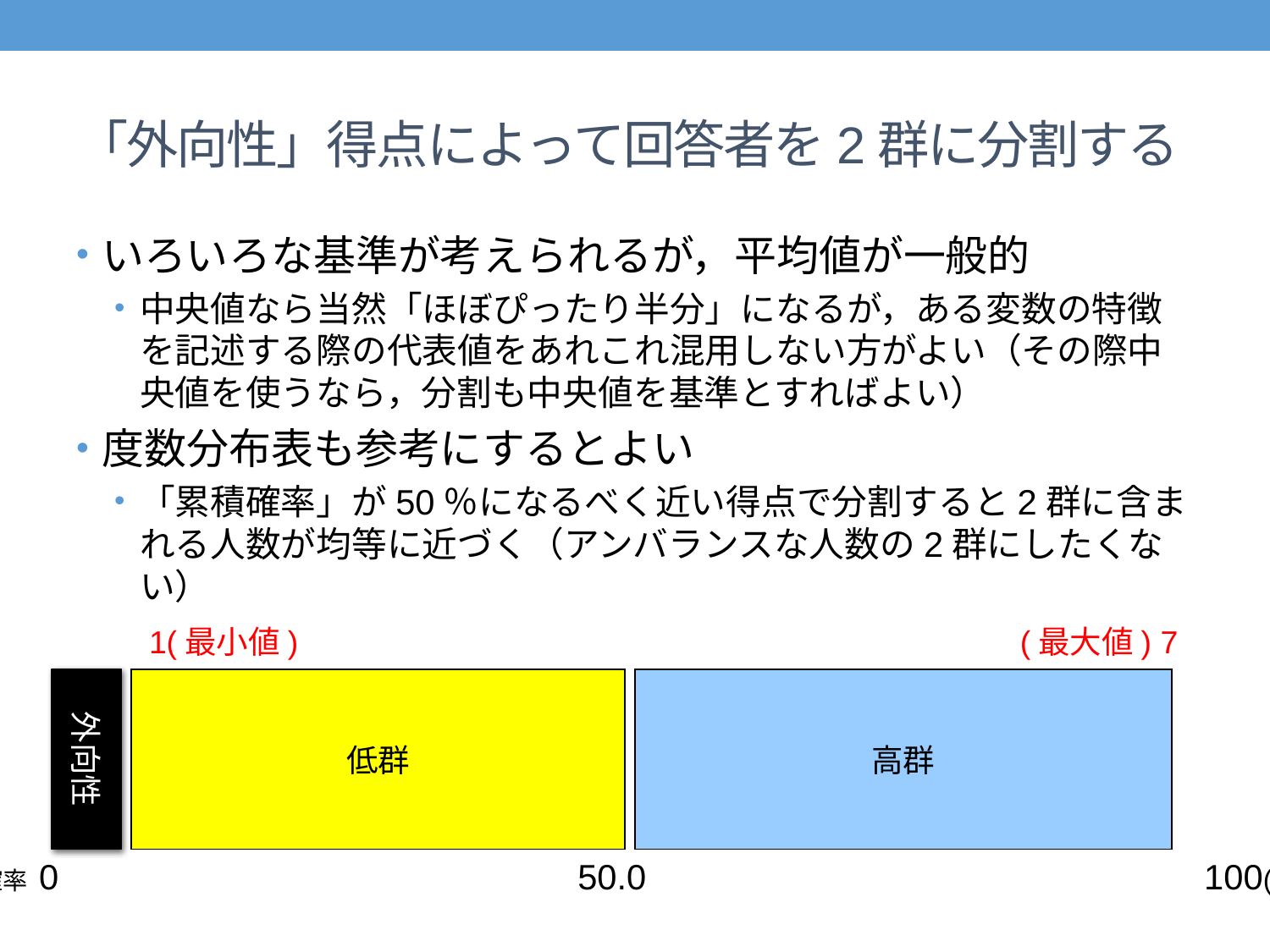

# 「外向性」得点によって回答者を2群に分割する
いろいろな基準が考えられるが，平均値が一般的
中央値なら当然「ほぼぴったり半分」になるが，ある変数の特徴を記述する際の代表値をあれこれ混用しない方がよい（その際中央値を使うなら，分割も中央値を基準とすればよい）
度数分布表も参考にするとよい
「累積確率」が50％になるべく近い得点で分割すると2群に含まれる人数が均等に近づく（アンバランスな人数の2群にしたくない）
1(最小値)               　　　                                                             　 (最大値) 7
外向性
低群
高群
累積確率 0　　　　　　　　                            50.0              　　　　　           　　　　100(%)